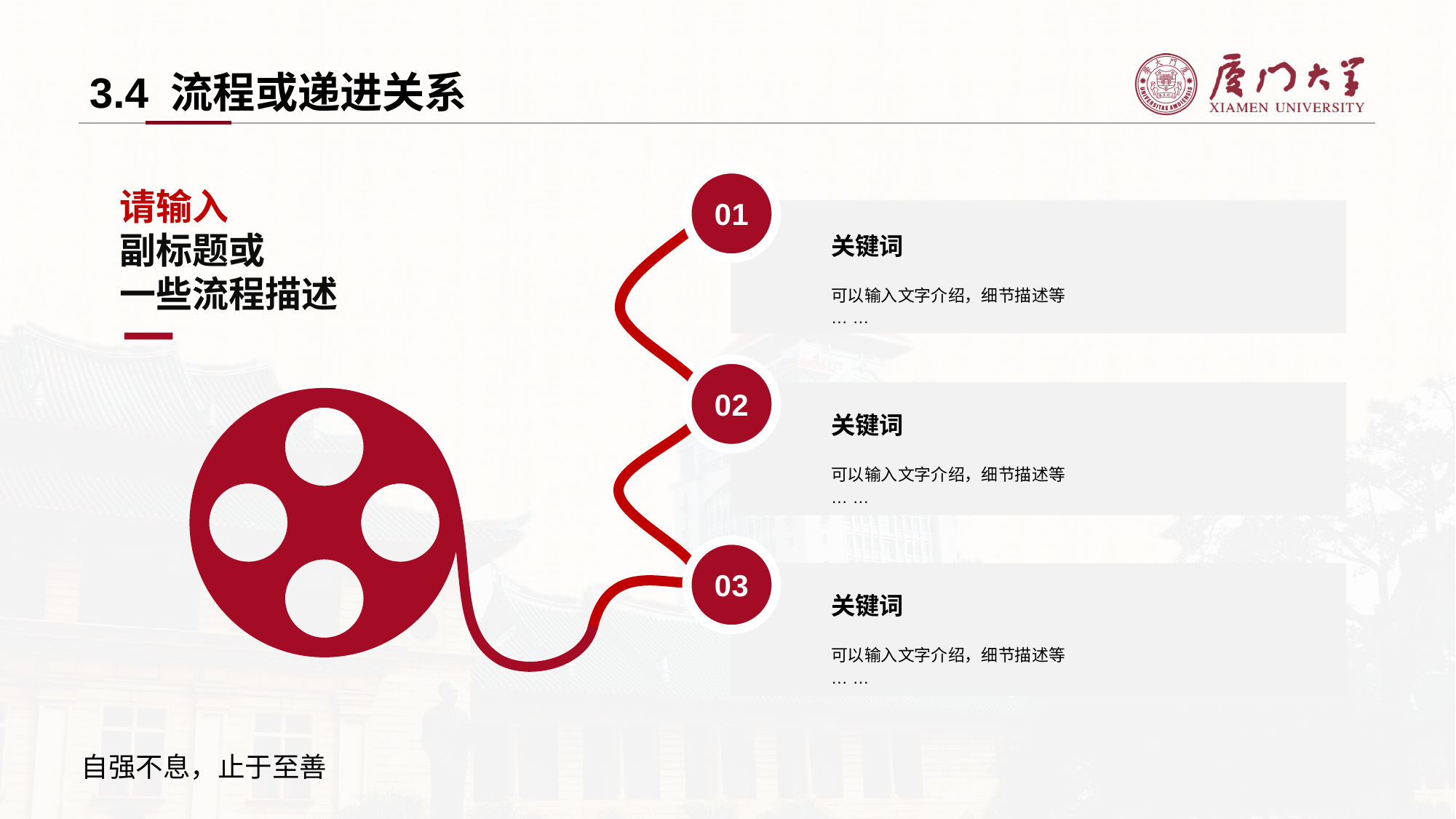

3.4 流程或递进关系
0 1

关键词
可以输入文字介绍，细节描述等
… …
请输入
副标题或
一些流程描述

0 2

关键词
可以输入文字介绍，细节描述等
… …
0 3

关键词
可以输入文字介绍，细节描述等
… …